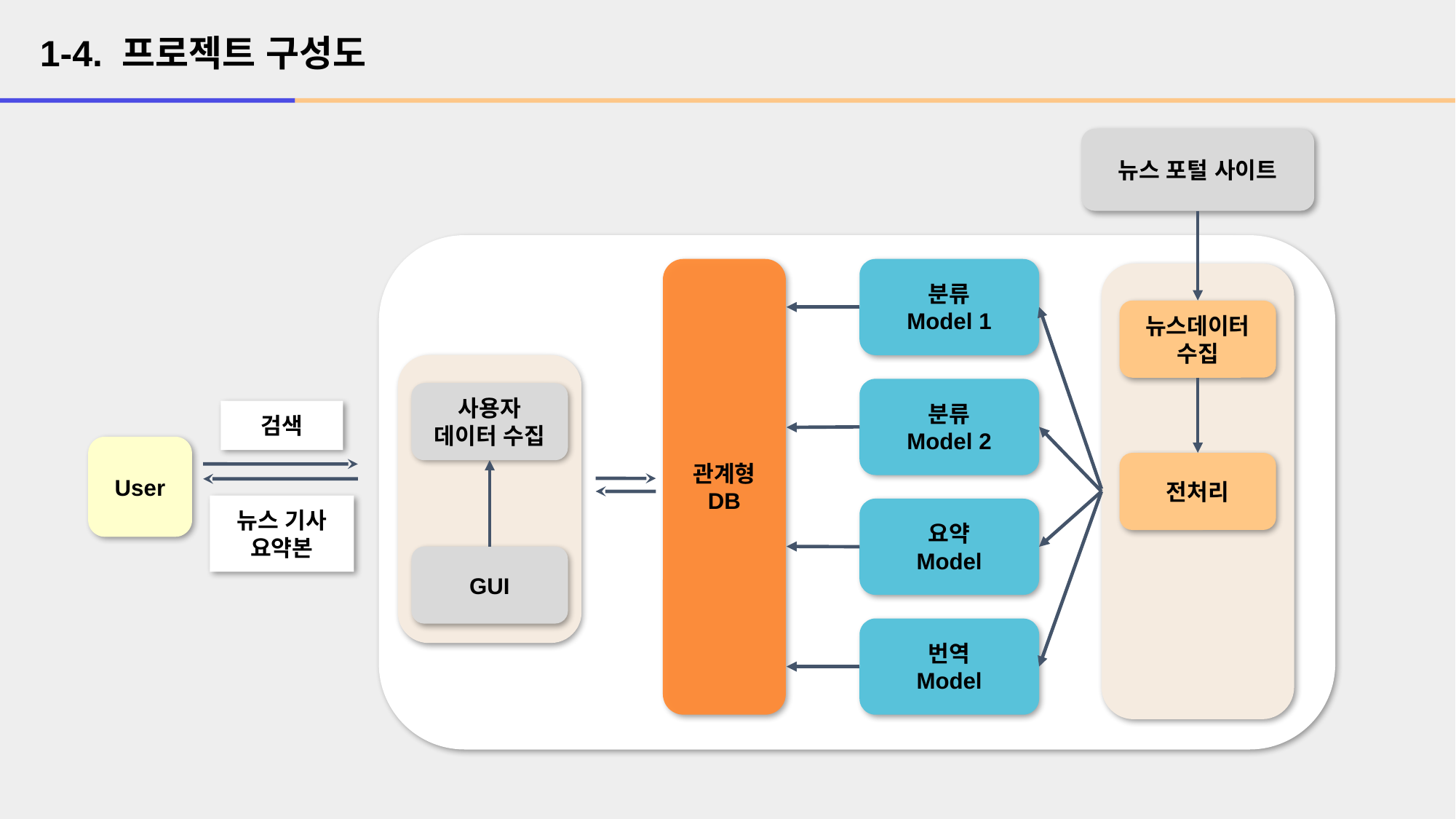

1-4. 프로젝트 구성도
뉴스 포털 사이트

관계형 DB
분류
Model 1

뉴스데이터 수집
전처리

분류
Model 2
사용자 데이터 수집
요약
Model
GUI
번역
Model
검색
뉴스 기사 요약본
User